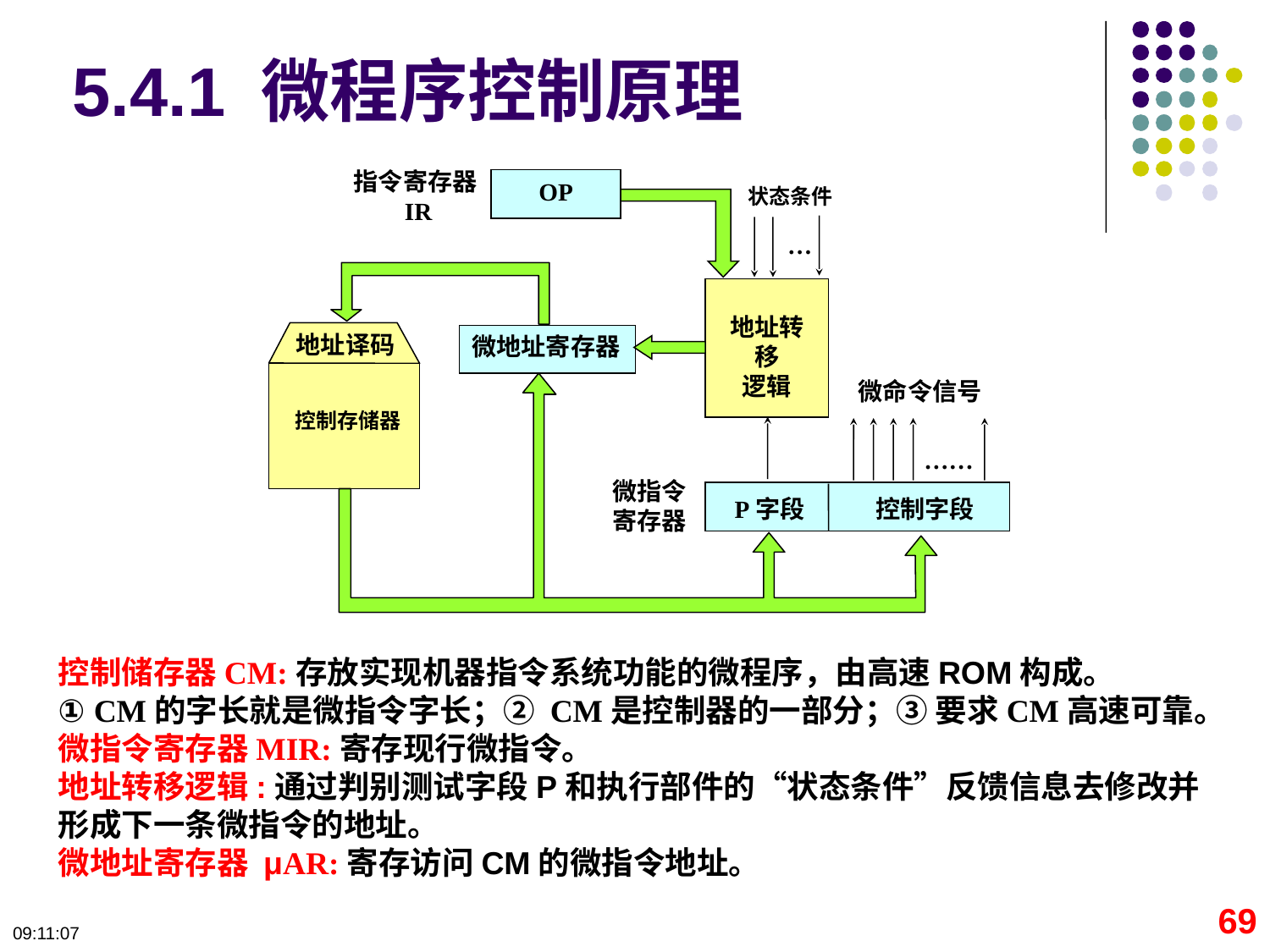

5.4.1 微程序控制原理
指令寄存器IR
OP
状态条件

…

地址转移
逻辑

地址译码

控制存储器
微地址寄存器

微命令信号

……
微指令
寄存器

P字段
控制字段
控制储存器CM:存放实现机器指令系统功能的微程序，由高速ROM构成。
① CM的字长就是微指令字长；② CM是控制器的一部分；③ 要求CM高速可靠。
微指令寄存器MIR:寄存现行微指令。
地址转移逻辑:通过判别测试字段P和执行部件的“状态条件”反馈信息去修改并形成下一条微指令的地址。
微地址寄存器 μAR:寄存访问CM的微指令地址。
69
09:11:07